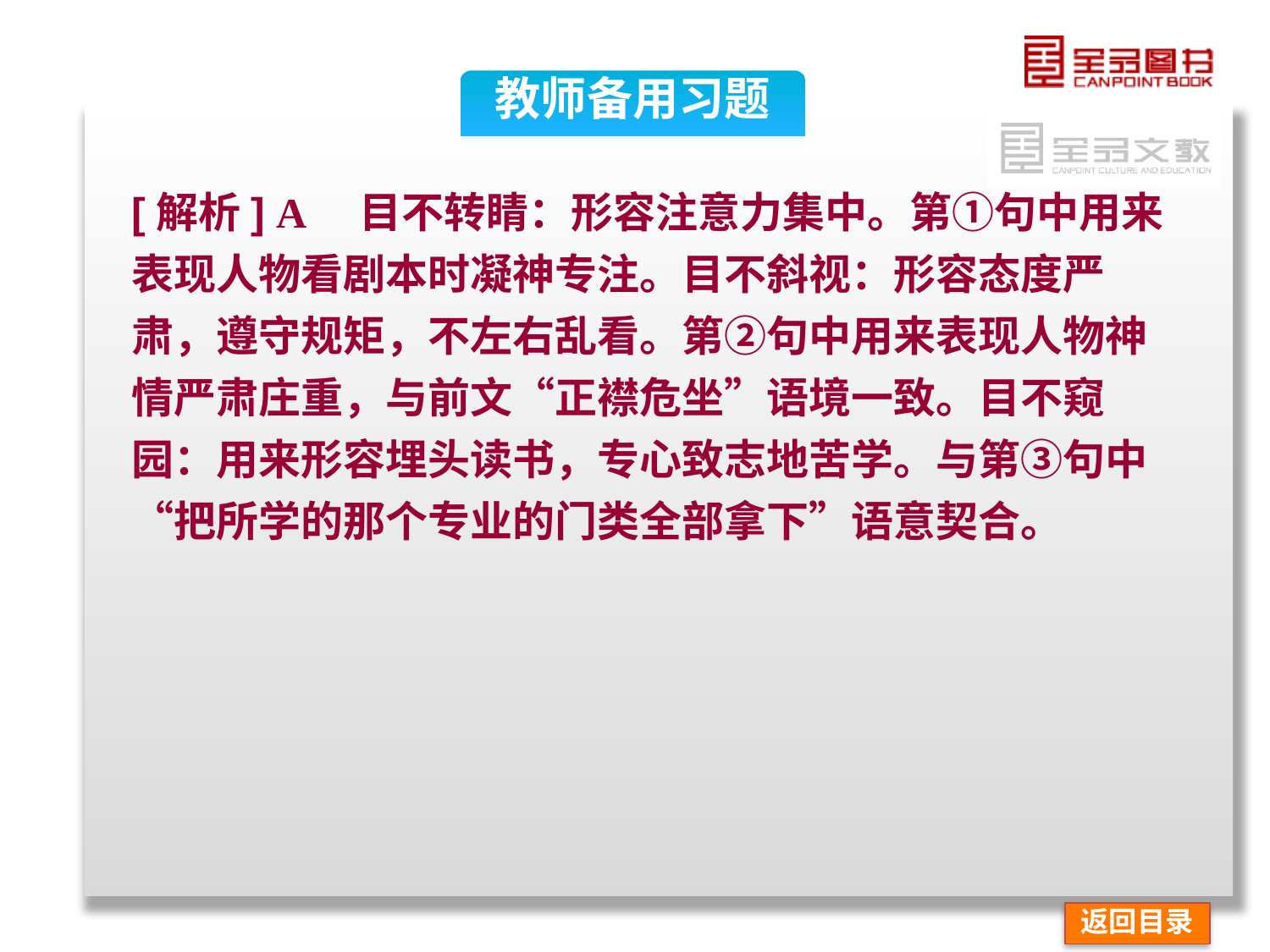

教师备用习题
[解析] A　目不转睛：形容注意力集中。第①句中用来表现人物看剧本时凝神专注。目不斜视：形容态度严肃，遵守规矩，不左右乱看。第②句中用来表现人物神情严肃庄重，与前文“正襟危坐”语境一致。目不窥园：用来形容埋头读书，专心致志地苦学。与第③句中“把所学的那个专业的门类全部拿下”语意契合。
返回目录